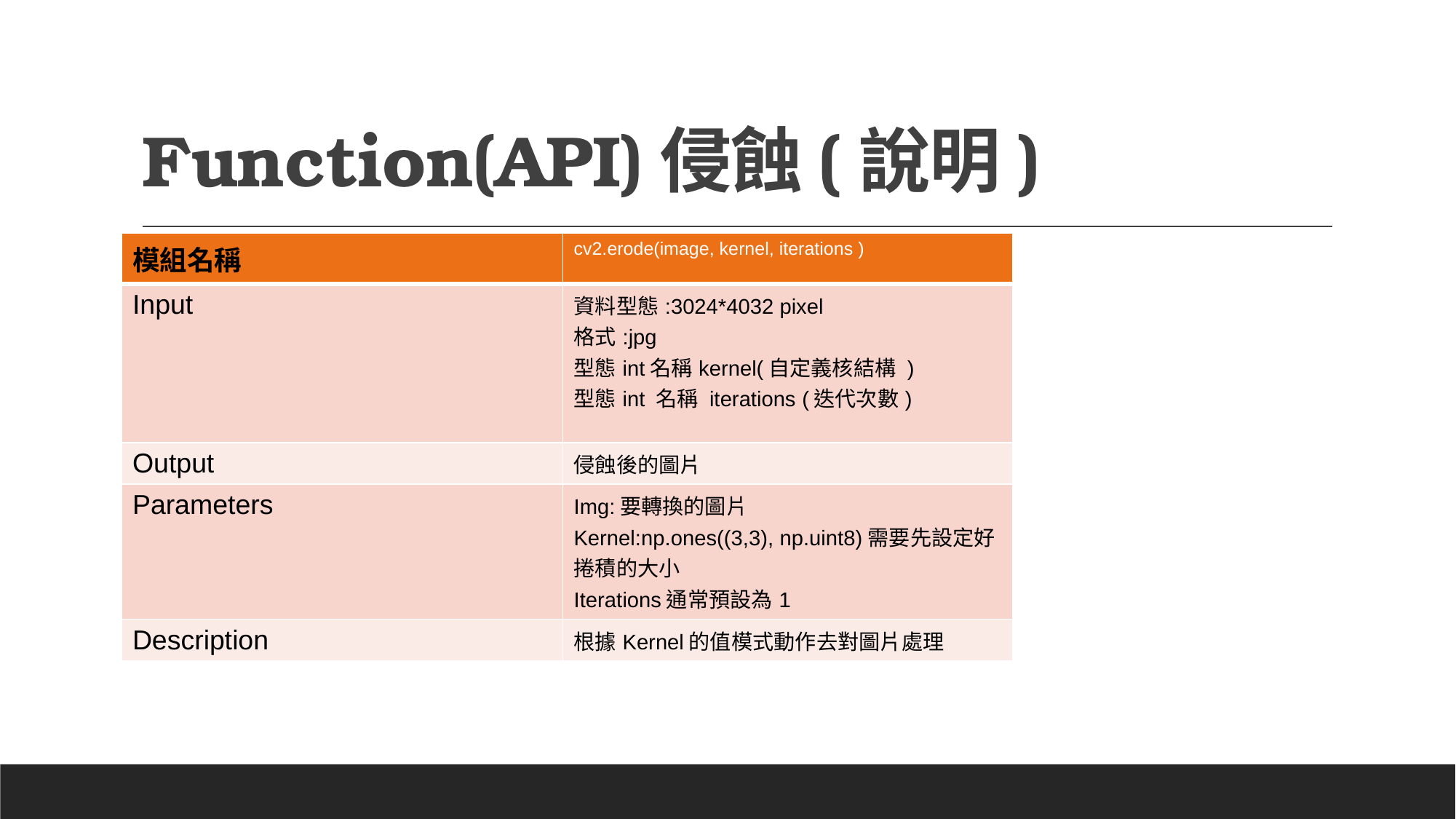

# Function(API)侵蝕(說明)
| 模組名稱 | cv2.erode(image, kernel, iterations ) |
| --- | --- |
| Input | 資料型態:3024\*4032 pixel 格式:jpg 型態int名稱kernel(自定義核結構 ) 型態int 名稱 iterations (迭代次數) |
| Output | 侵蝕後的圖片 |
| Parameters | Img:要轉換的圖片 Kernel:np.ones((3,3), np.uint8)需要先設定好捲積的大小 Iterations通常預設為1 |
| Description | 根據Kernel的值模式動作去對圖片處理 |